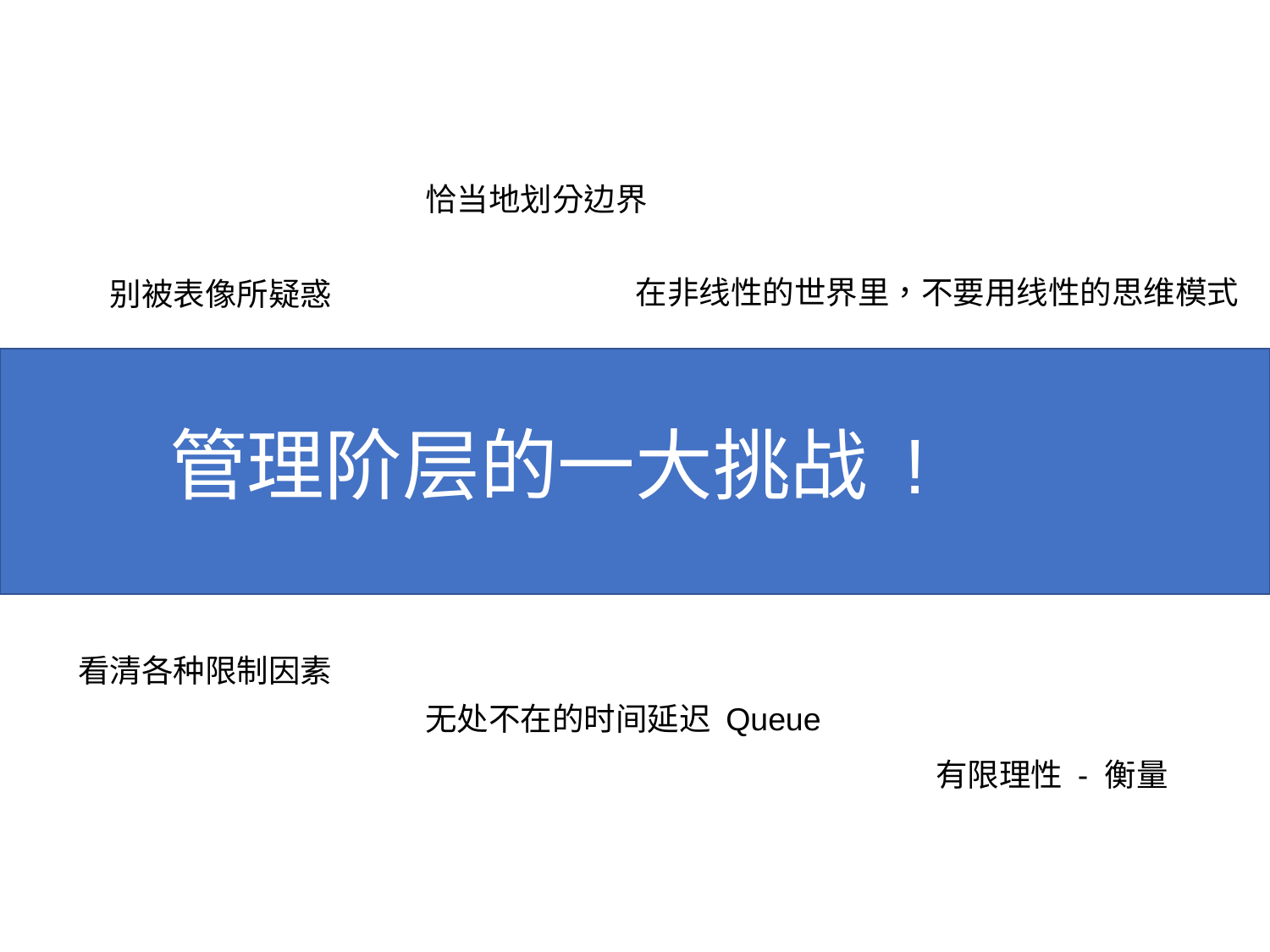

恰当地划分边界
在非线性的世界里，不要用线性的思维模式
别被表像所疑惑

管理阶层的一大挑战 !
看清各种限制因素
无处不在的时间延迟 Queue
有限理性 - 衡量